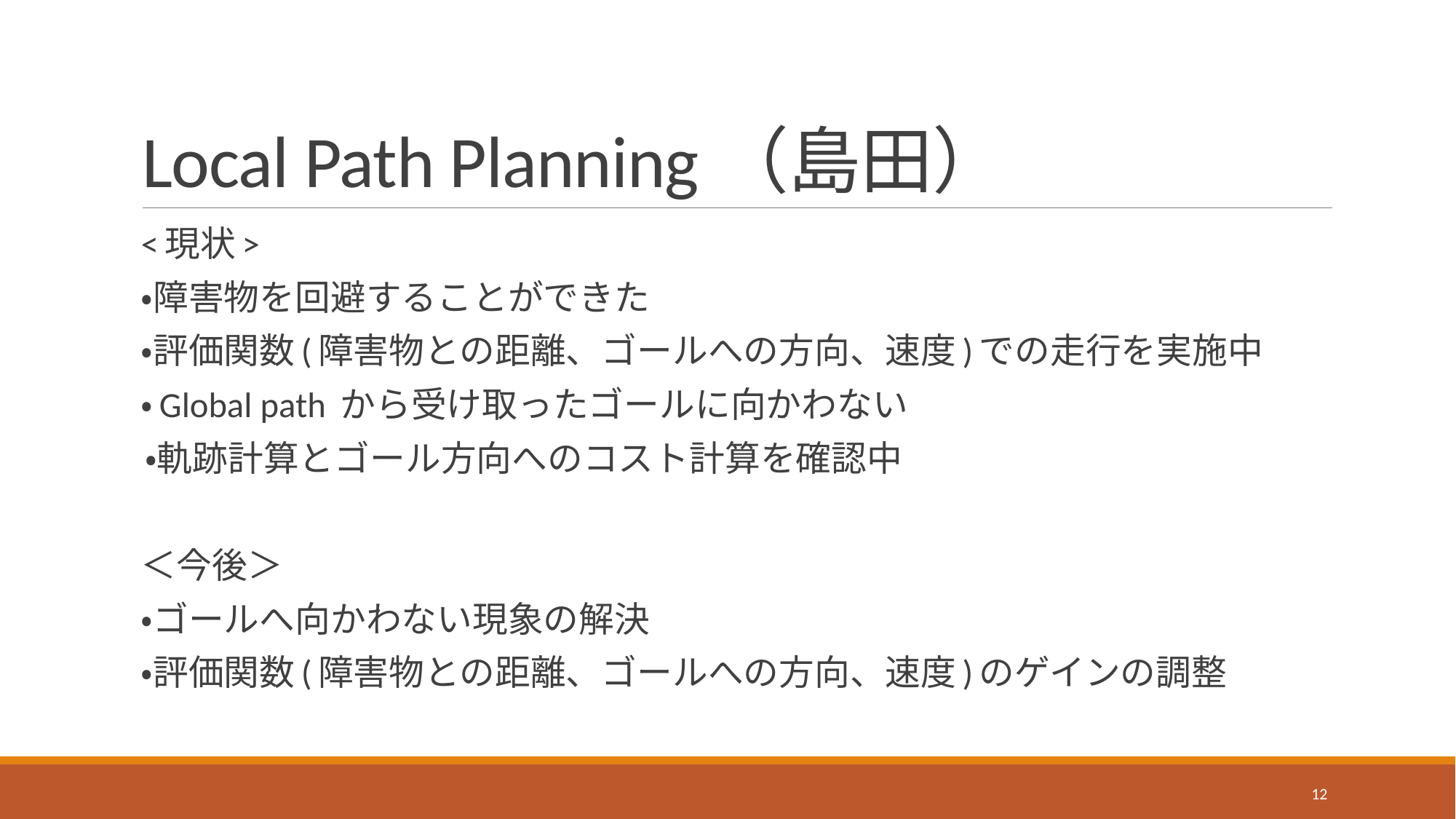

# Local Path Planning（島田）
<現状>
・障害物を回避することができた
・評価関数(障害物との距離、ゴールへの方向、速度)での走行を実施中
・Global path から受け取ったゴールに向かわない
 ・軌跡計算とゴール方向へのコスト計算を確認中

＜今後＞
・ゴールへ向かわない現象の解決
・評価関数(障害物との距離、ゴールへの方向、速度)のゲインの調整

12